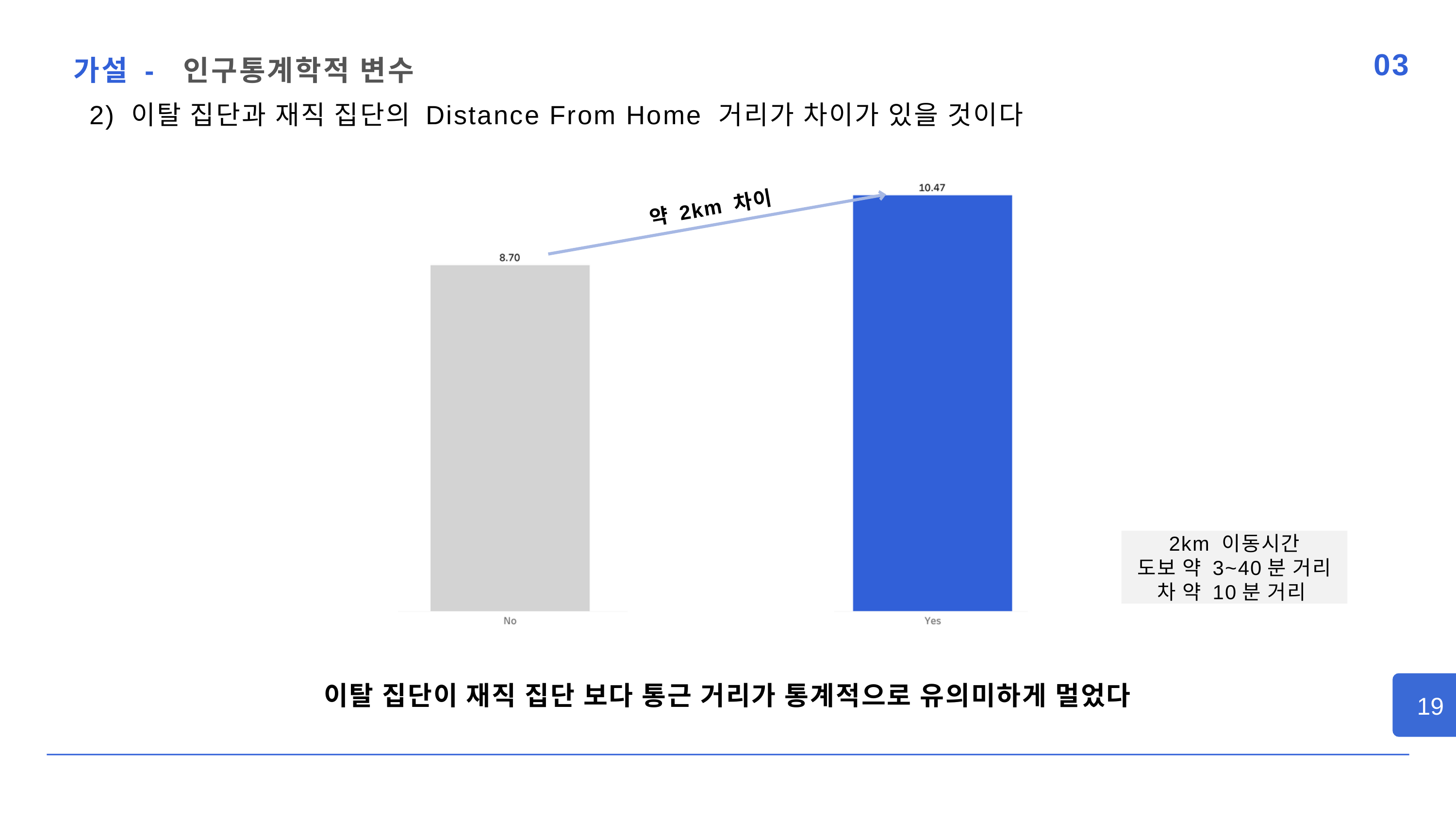

가설 -  인구통계학적 변수
03
2) 이탈 집단과 재직 집단의 Distance From Home 거리가 차이가 있을 것이다

약 2km 차이
2km 이동시간
도보 약 3~40분 거리
차 약 10분 거리
19

이탈 집단이 재직 집단 보다 통근 거리가 통계적으로 유의미하게 멀었다